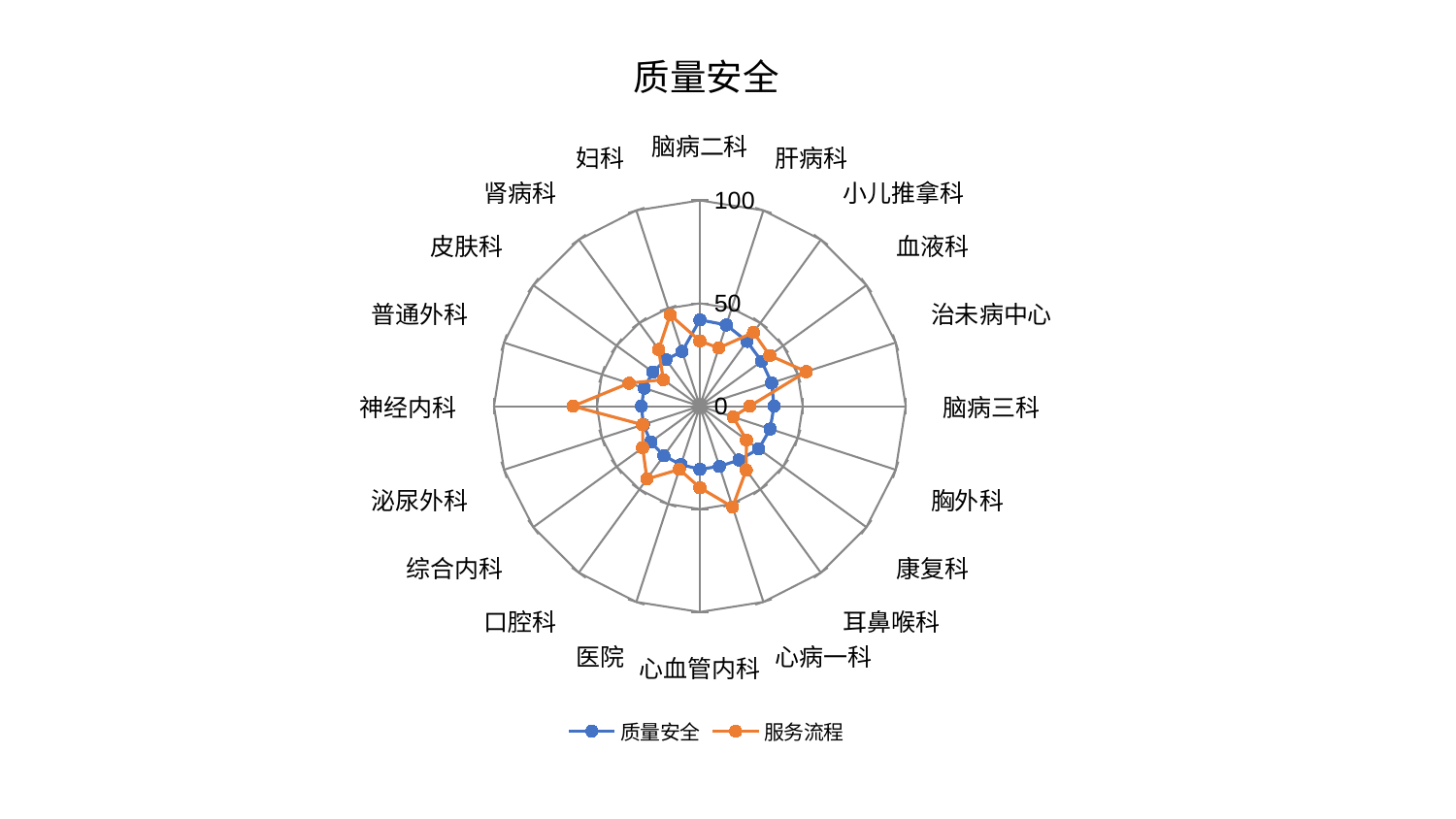

### Chart: 质量安全

| Category | 质量安全 | 服务流程 |
|---|---|---|
| 脑病二科 | 41.9349829317646 | 31.690036277393464 |
| 肝病科 | 41.520835737623926 | 29.722605022743835 |
| 小儿推拿科 | 38.94575195444018 | 44.30557002293907 |
| 血液科 | 37.12427650290188 | 41.92847193088889 |
| 治未病中心 | 36.66625412178169 | 54.33983009142423 |
| 脑病三科 | 36.04550962878505 | 24.2436829863264 |
| 胸外科 | 35.897108619808094 | 17.023951042083326 |
| 康复科 | 35.349764399570475 | 27.99815597726551 |
| 耳鼻喉科 | 32.339481083091925 | 38.34386263682365 |
| 心病一科 | 30.771162637026578 | 51.49481292063044 |
| 心血管内科 | 30.645925227605545 | 39.59959965642486 |
| 医院 | 29.881653434208395 | 32.30618574169215 |
| 口腔科 | 29.77226005096092 | 43.74524437291307 |
| 综合内科 | 29.522762576182572 | 34.37263632845306 |
| 泌尿外科 | 28.849144384928472 | 29.24264220390618 |
| 神经内科 | 28.415138101354387 | 61.601583834343536 |
| 普通外科 | 28.40569425423202 | 36.135790644222396 |
| 皮肤科 | 28.261424323400025 | 21.92312311634059 |
| 肾病科 | 27.986614583121025 | 34.0612524079458 |
| 妇科 | 27.974615025932355 | 46.63421874681527 |
7